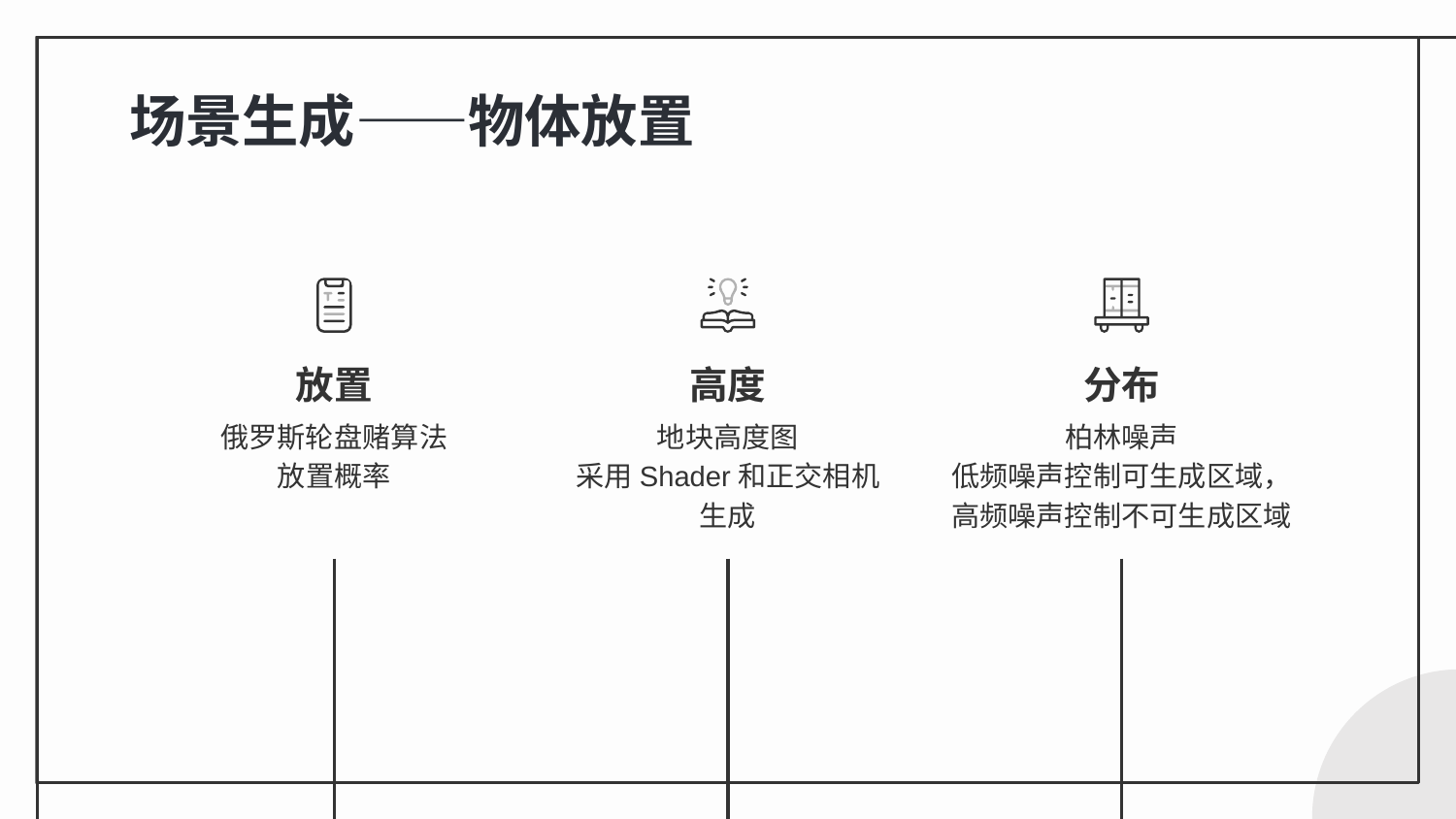

# 场景生成——物体放置

放置
高度
分布
俄罗斯轮盘赌算法
放置概率
地块高度图
采用Shader和正交相机生成
柏林噪声
低频噪声控制可生成区域，高频噪声控制不可生成区域